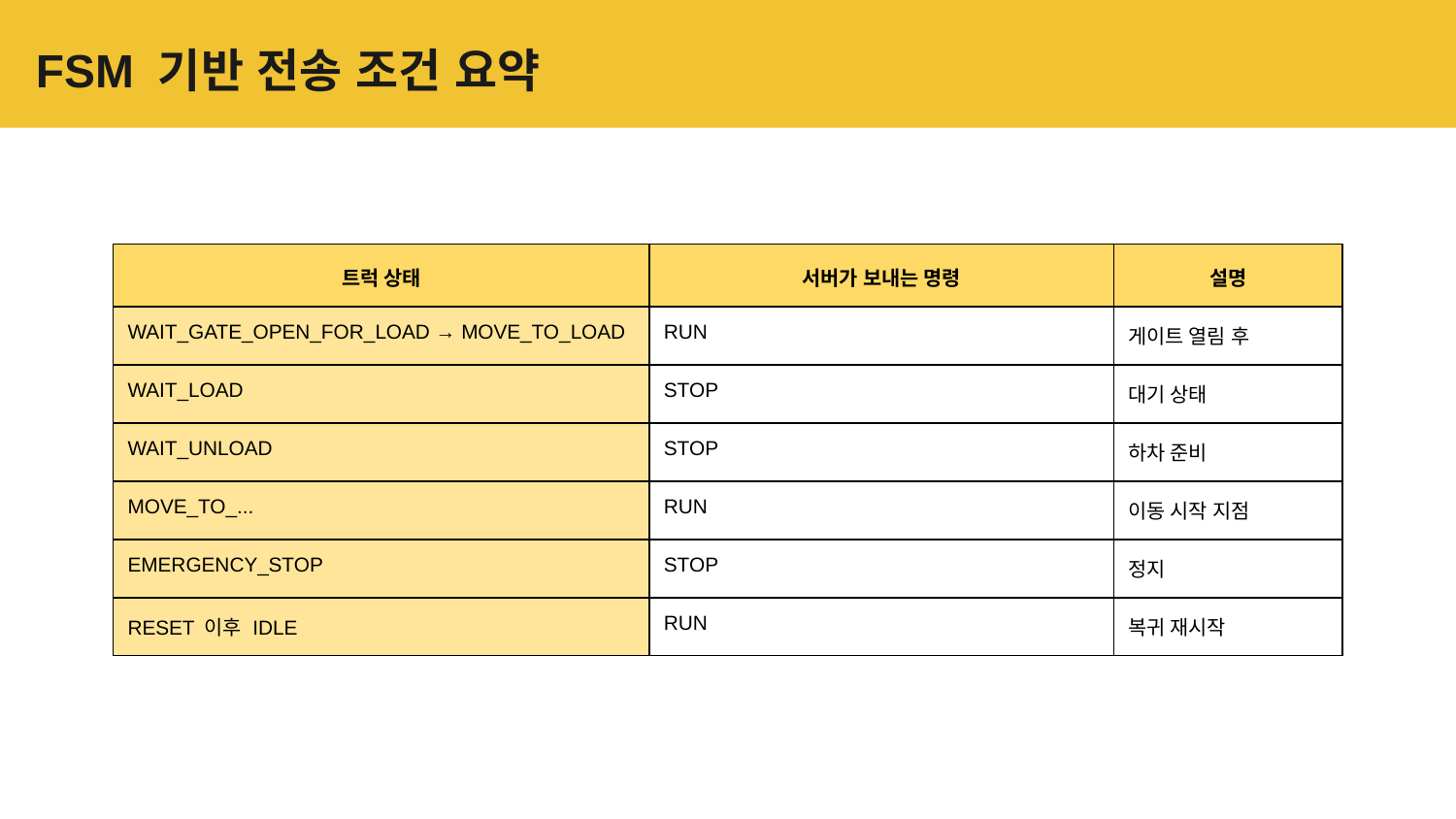

# FSM 기반 전송 조건 요약
| 트럭 상태 | 서버가 보내는 명령 | 설명 |
| --- | --- | --- |
| WAIT\_GATE\_OPEN\_FOR\_LOAD → MOVE\_TO\_LOAD | RUN | 게이트 열림 후 |
| WAIT\_LOAD | STOP | 대기 상태 |
| WAIT\_UNLOAD | STOP | 하차 준비 |
| MOVE\_TO\_... | RUN | 이동 시작 지점 |
| EMERGENCY\_STOP | STOP | 정지 |
| RESET 이후 IDLE | RUN | 복귀 재시작 |